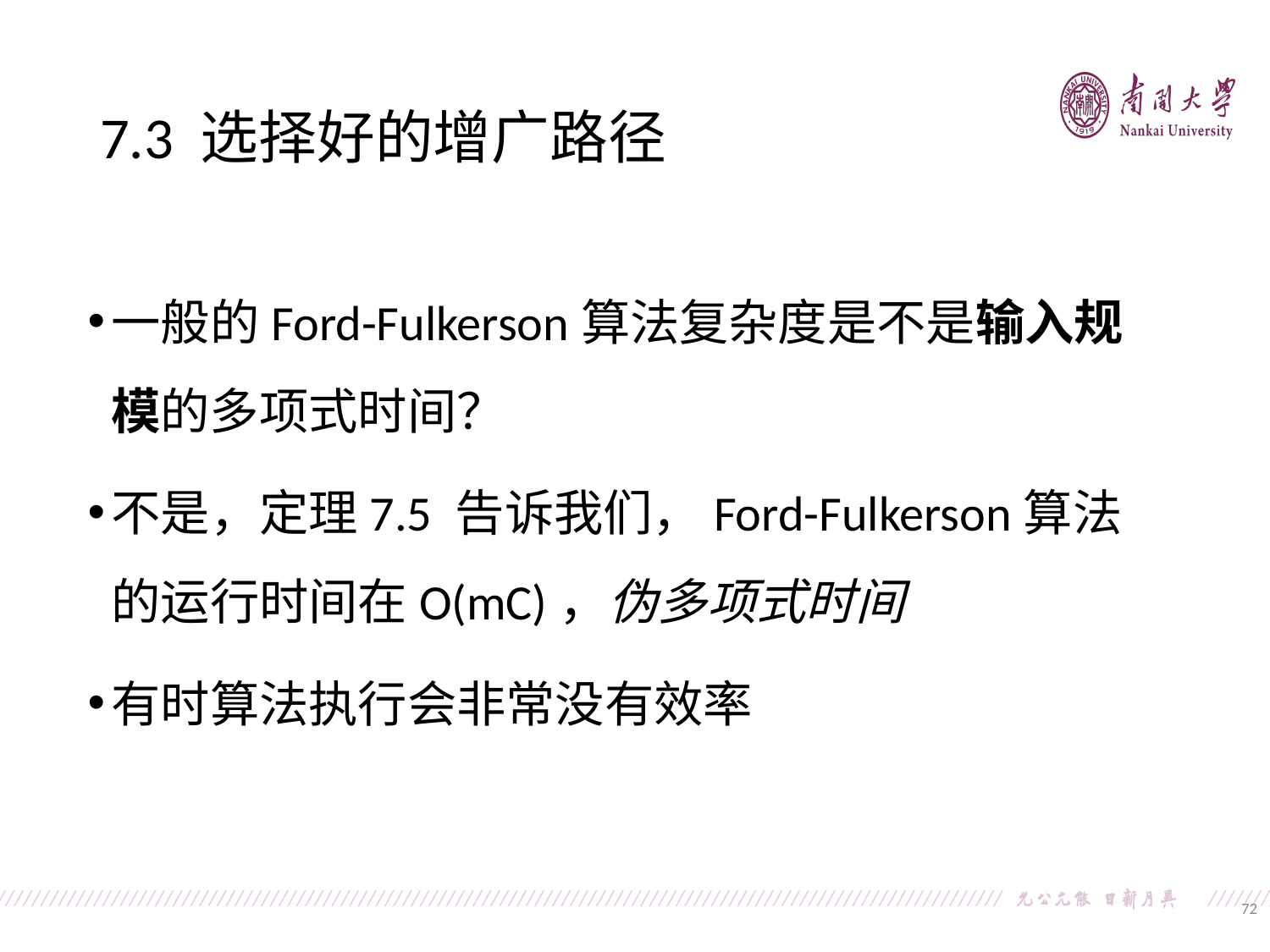

7.3 选择好的增广路径
一般的Ford-Fulkerson算法复杂度是不是输入规模的多项式时间？
不是，定理7.5 告诉我们，Ford-Fulkerson算法的运行时间在O(mC)，伪多项式时间
有时算法执行会非常没有效率
72